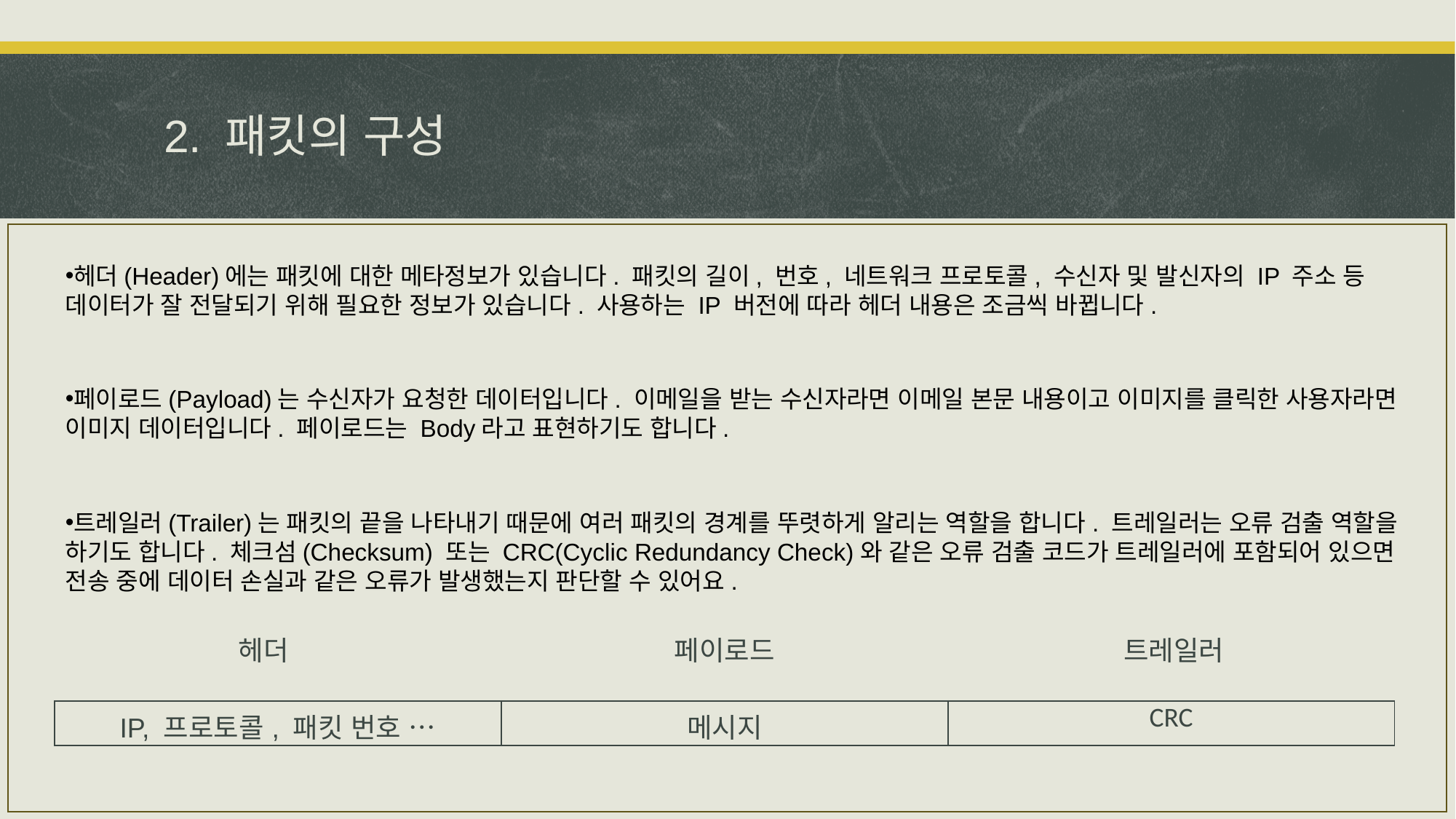

# 2. 패킷의 구성

헤더(Header)에는 패킷에 대한 메타정보가 있습니다. 패킷의 길이, 번호, 네트워크 프로토콜, 수신자 및 발신자의 IP 주소 등 데이터가 잘 전달되기 위해 필요한 정보가 있습니다. 사용하는 IP 버전에 따라 헤더 내용은 조금씩 바뀝니다.

페이로드(Payload)는 수신자가 요청한 데이터입니다. 이메일을 받는 수신자라면 이메일 본문 내용이고 이미지를 클릭한 사용자라면 이미지 데이터입니다. 페이로드는 Body라고 표현하기도 합니다.

트레일러(Trailer)는 패킷의 끝을 나타내기 때문에 여러 패킷의 경계를 뚜렷하게 알리는 역할을 합니다. 트레일러는 오류 검출 역할을 하기도 합니다. 체크섬(Checksum) 또는 CRC(Cyclic Redundancy Check)와 같은 오류 검출 코드가 트레일러에 포함되어 있으면 전송 중에 데이터 손실과 같은 오류가 발생했는지 판단할 수 있어요.
헤더
페이로드
트레일러
| IP, 프로토콜, 패킷 번호 … | 메시지 | CRC |
| --- | --- | --- |